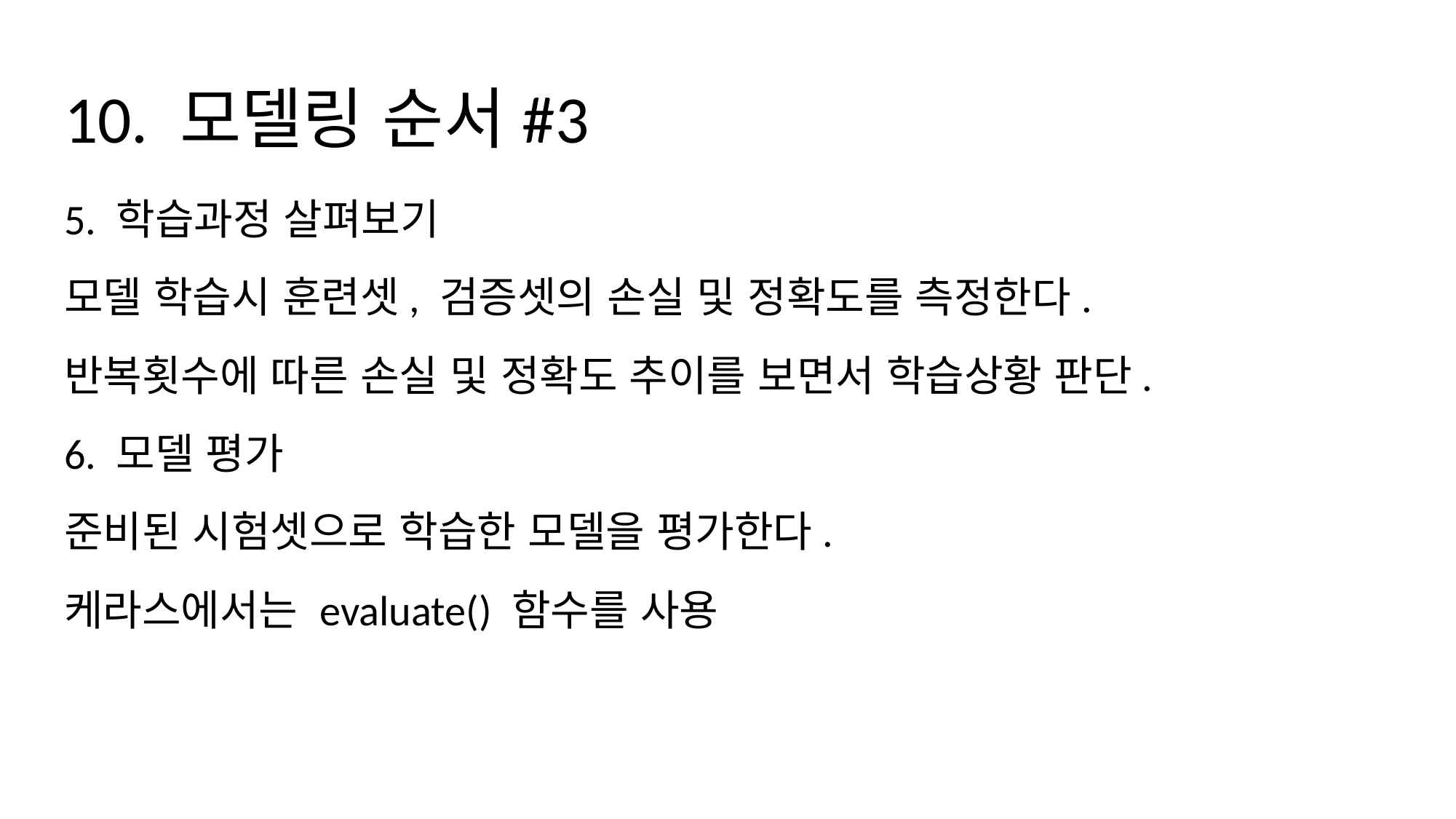

# 10. 모델링 순서#3
5. 학습과정 살펴보기
모델 학습시 훈련셋, 검증셋의 손실 및 정확도를 측정한다.
반복횟수에 따른 손실 및 정확도 추이를 보면서 학습상황 판단.
6. 모델 평가
준비된 시험셋으로 학습한 모델을 평가한다.
케라스에서는 evaluate() 함수를 사용